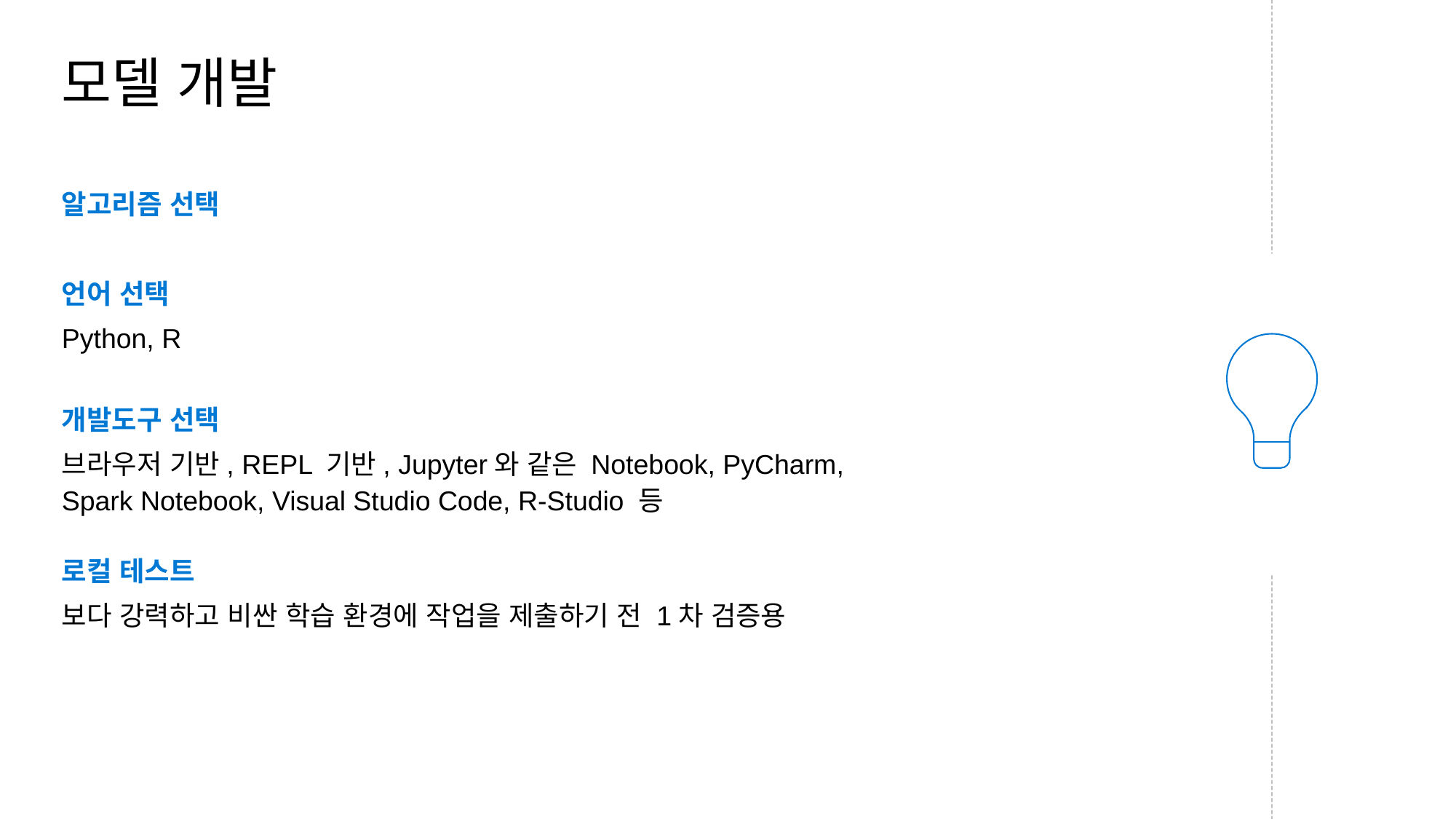

# 모델 개발
알고리즘 선택

언어 선택
Python, R

개발도구 선택
브라우저 기반, REPL 기반, Jupyter와 같은 Notebook, PyCharm,
Spark Notebook, Visual Studio Code, R-Studio 등

로컬 테스트
보다 강력하고 비싼 학습 환경에 작업을 제출하기 전 1차 검증용